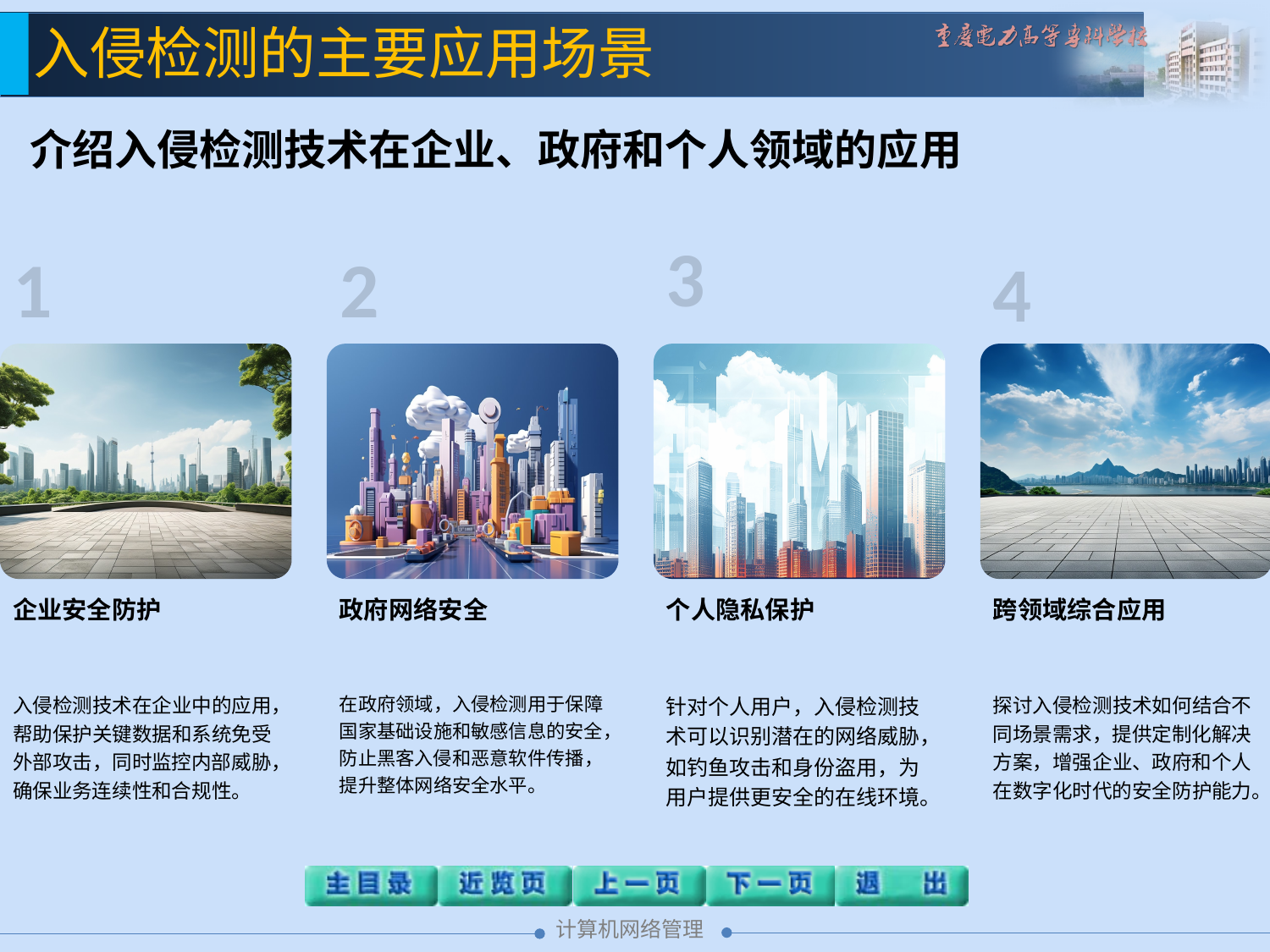

入侵检测的主要应用场景
介绍入侵检测技术在企业、政府和个人领域的应用
3

个人隐私保护
针对个人用户，入侵检测技术可以识别潜在的网络威胁，如钓鱼攻击和身份盗用，为用户提供更安全的在线环境。
1

企业安全防护
入侵检测技术在企业中的应用，帮助保护关键数据和系统免受外部攻击，同时监控内部威胁，确保业务连续性和合规性。
2

政府网络安全
在政府领域，入侵检测用于保障国家基础设施和敏感信息的安全，防止黑客入侵和恶意软件传播，提升整体网络安全水平。
4

跨领域综合应用
探讨入侵检测技术如何结合不同场景需求，提供定制化解决方案，增强企业、政府和个人在数字化时代的安全防护能力。